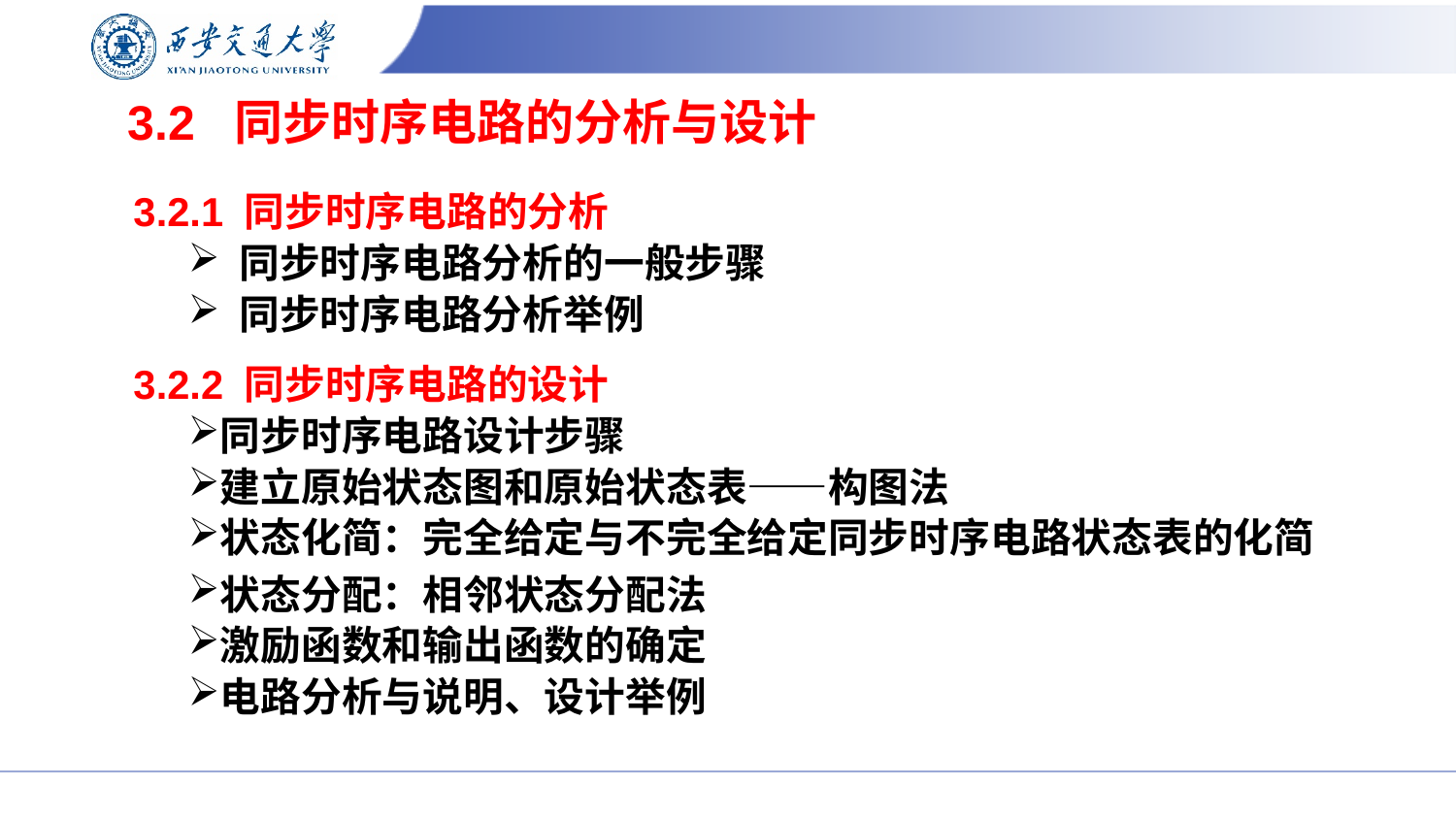

# 3.2  同步时序电路的分析与设计
3.2.1 同步时序电路的分析
 同步时序电路分析的一般步骤
 同步时序电路分析举例
3.2.2 同步时序电路的设计
同步时序电路设计步骤
建立原始状态图和原始状态表——构图法
状态化简：完全给定与不完全给定同步时序电路状态表的化简
状态分配：相邻状态分配法
激励函数和输出函数的确定
电路分析与说明、设计举例